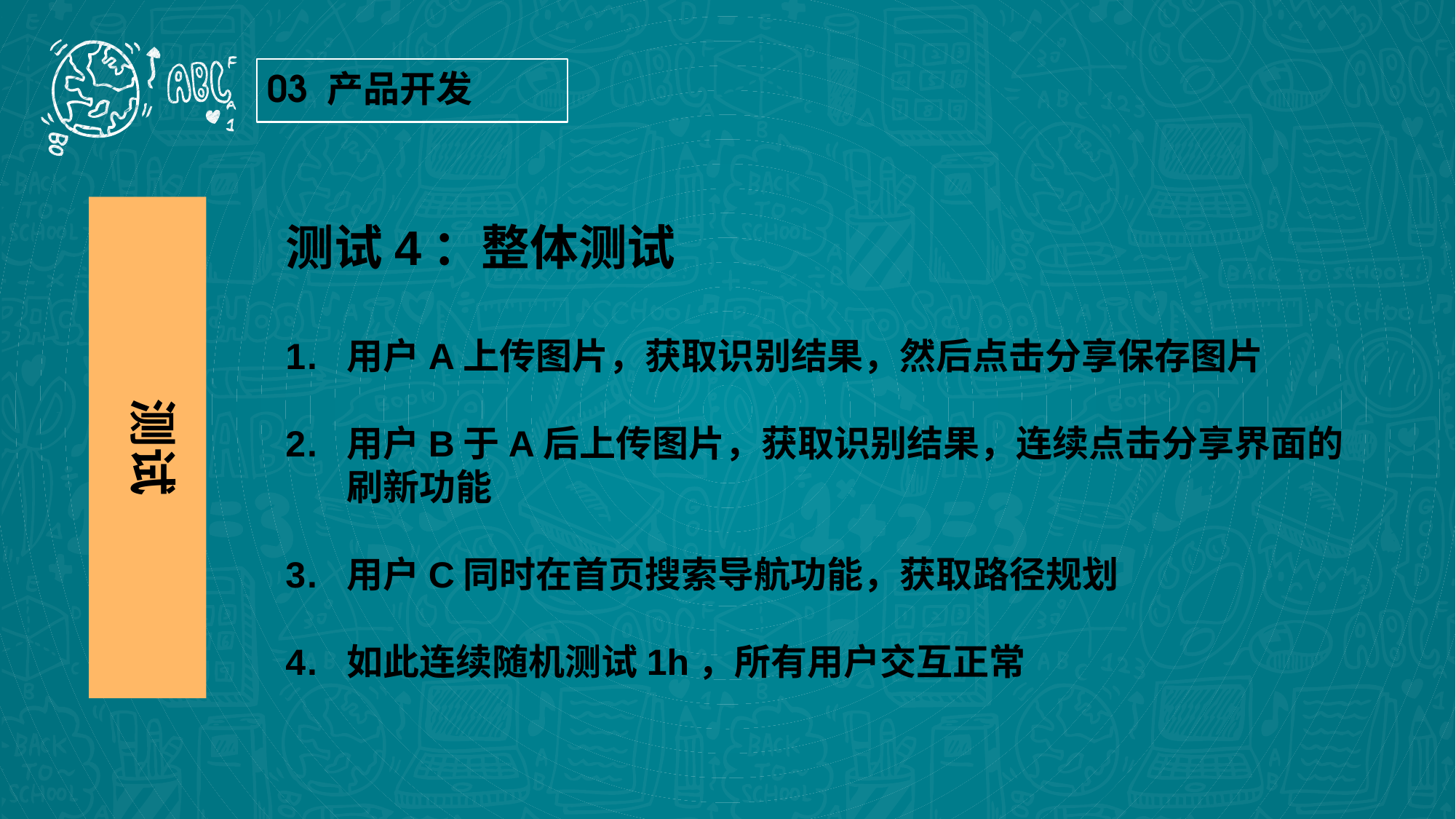

03 产品开发

测试4：整体测试

用户A上传图片，获取识别结果，然后点击分享保存图片

用户B于A后上传图片，获取识别结果，连续点击分享界面的刷新功能

用户C同时在首页搜索导航功能，获取路径规划

如此连续随机测试1h，所有用户交互正常
测试